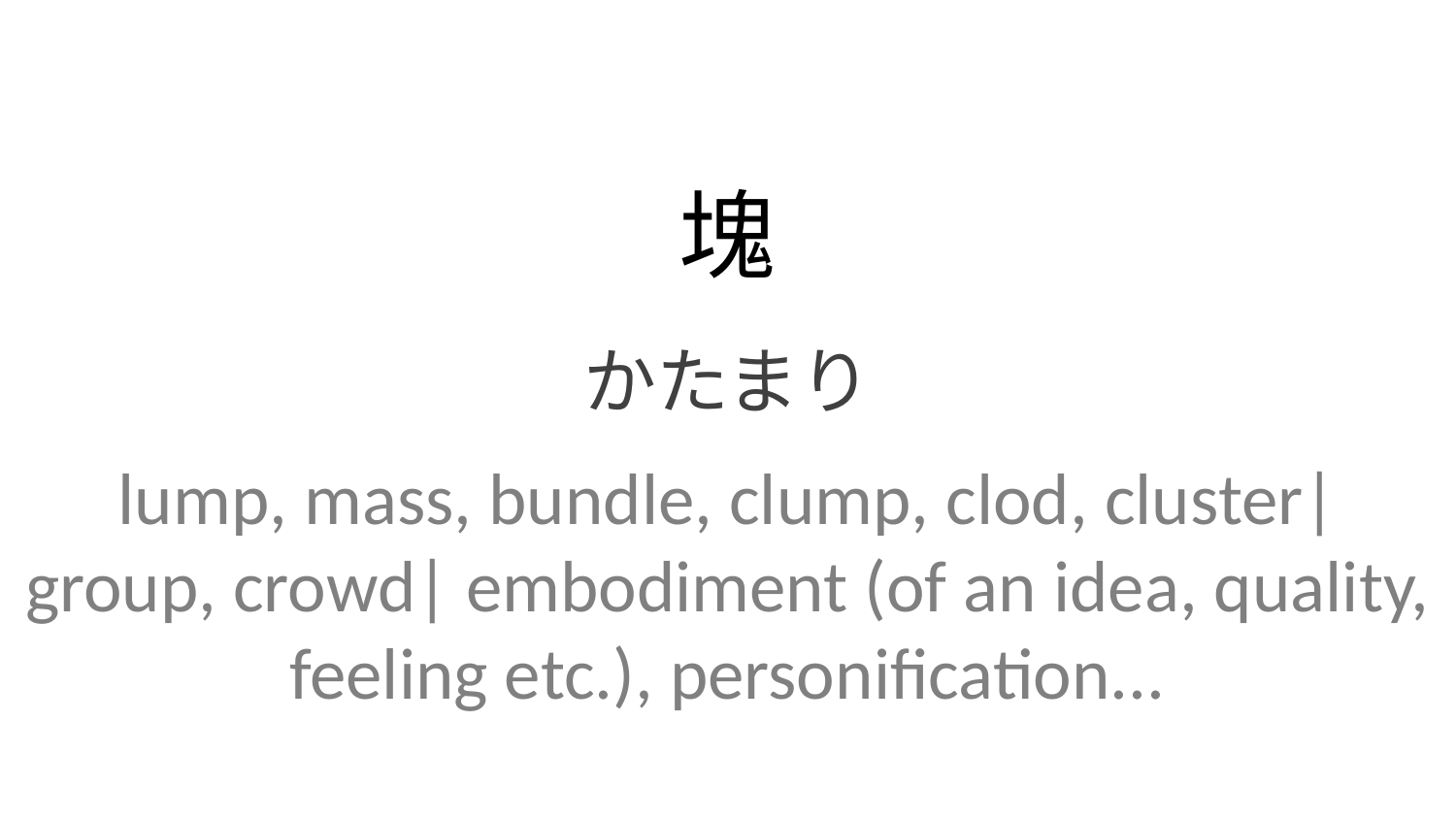

塊

かたまり
lump, mass, bundle, clump, clod, cluster| group, crowd| embodiment (of an idea, quality, feeling etc.), personification...